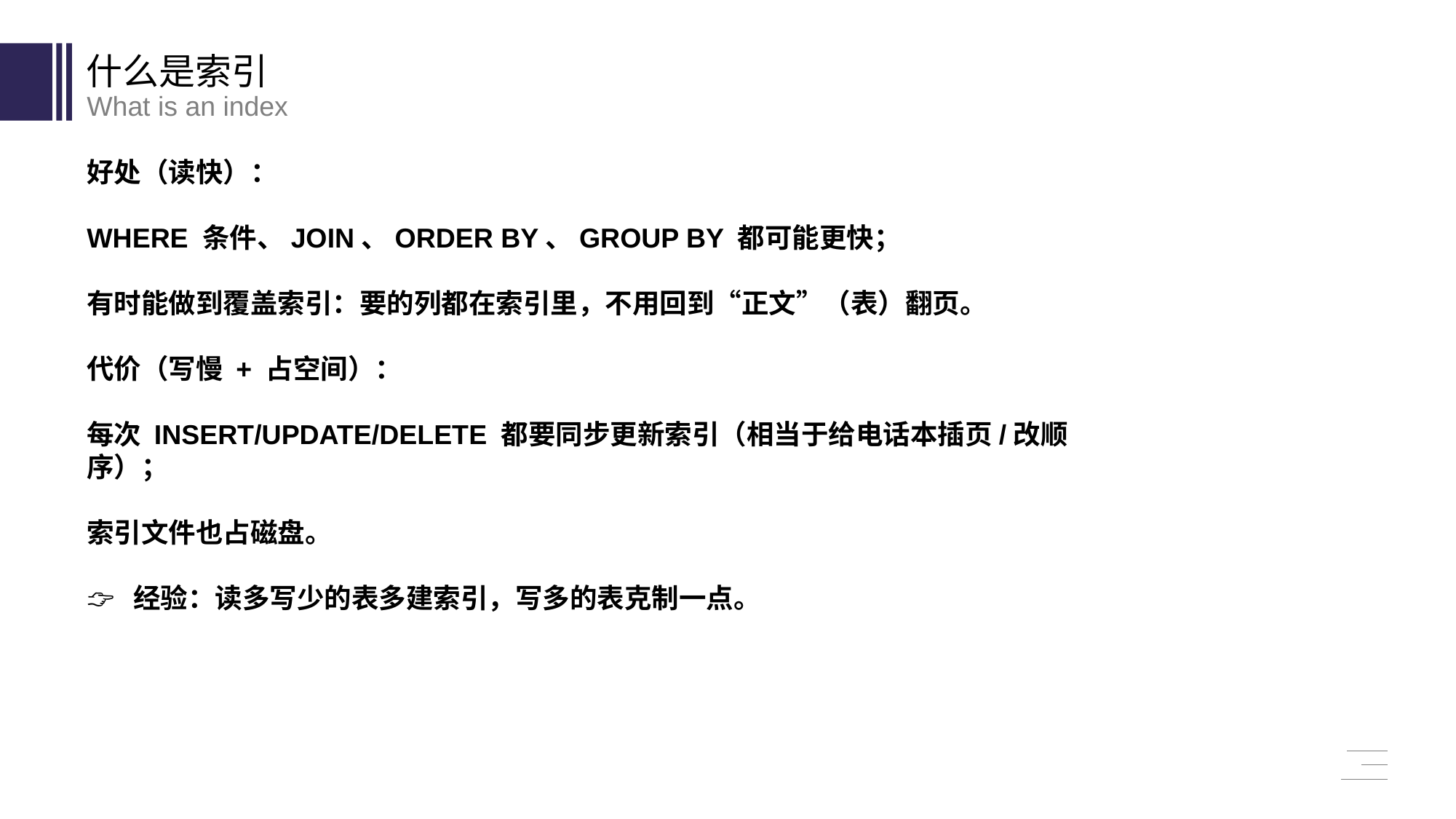

什么是索引

What is an index
好处（读快）：

WHERE 条件、JOIN、ORDER BY、GROUP BY 都可能更快；

有时能做到覆盖索引：要的列都在索引里，不用回到“正文”（表）翻页。

代价（写慢 + 占空间）：

每次 INSERT/UPDATE/DELETE 都要同步更新索引（相当于给电话本插页/改顺序）；

索引文件也占磁盘。

👉  经验：读多写少的表多建索引，写多的表克制一点。